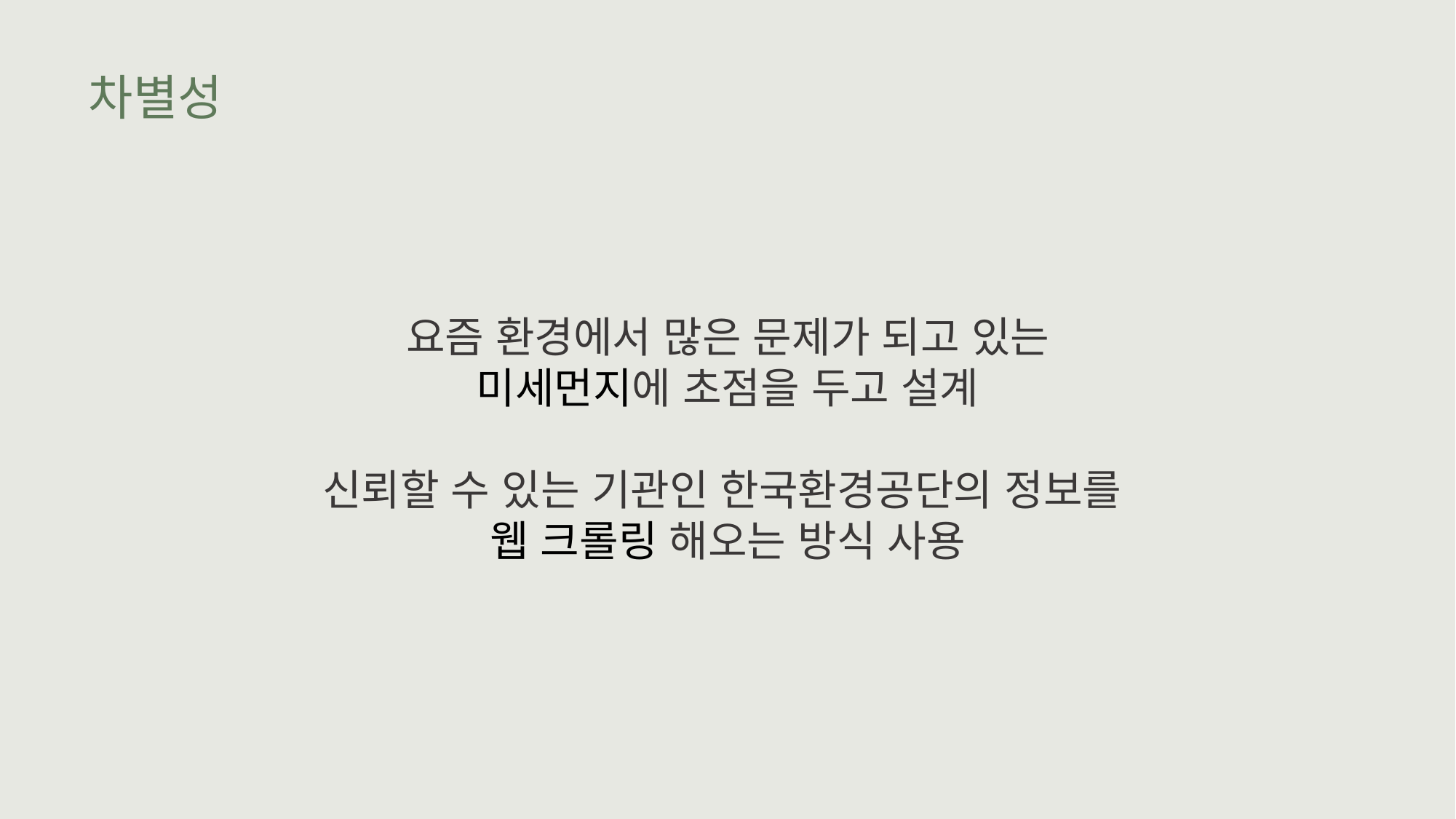

# 차별성
요즘 환경에서 많은 문제가 되고 있는
미세먼지에 초점을 두고 설계

신뢰할 수 있는 기관인 한국환경공단의 정보를
웹 크롤링 해오는 방식 사용